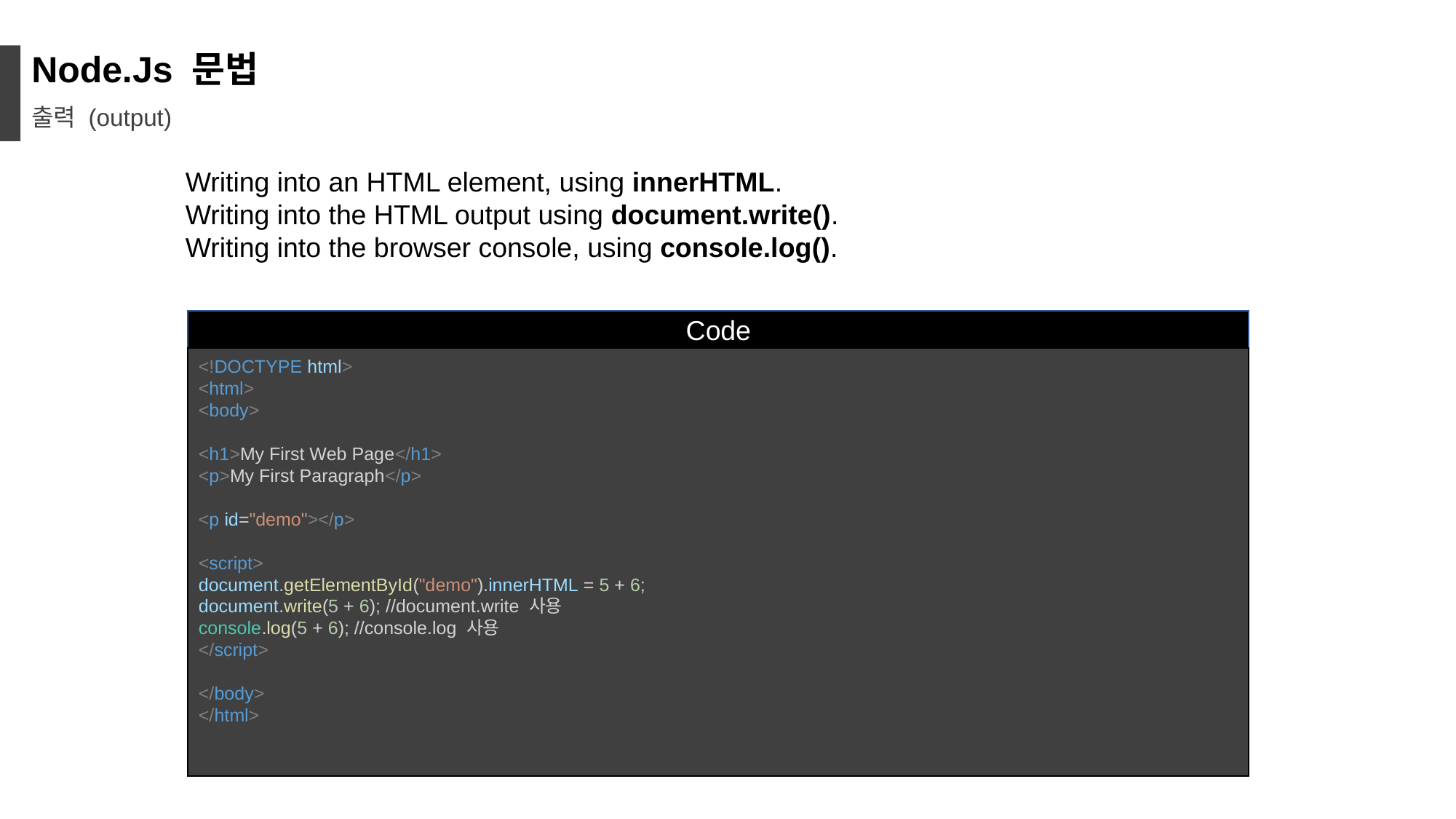

Node.Js 문법
출력 (output)
Writing into an HTML element, using innerHTML.
Writing into the HTML output using document.write().
Writing into the browser console, using console.log().
Code
<!DOCTYPE html>
<html>
<body>
<h1>My First Web Page</h1>
<p>My First Paragraph</p>
<p id="demo"></p>
<script>
document.getElementById("demo").innerHTML = 5 + 6;
document.write(5 + 6); //document.write 사용
console.log(5 + 6); //console.log 사용
</script>
</body>
</html>